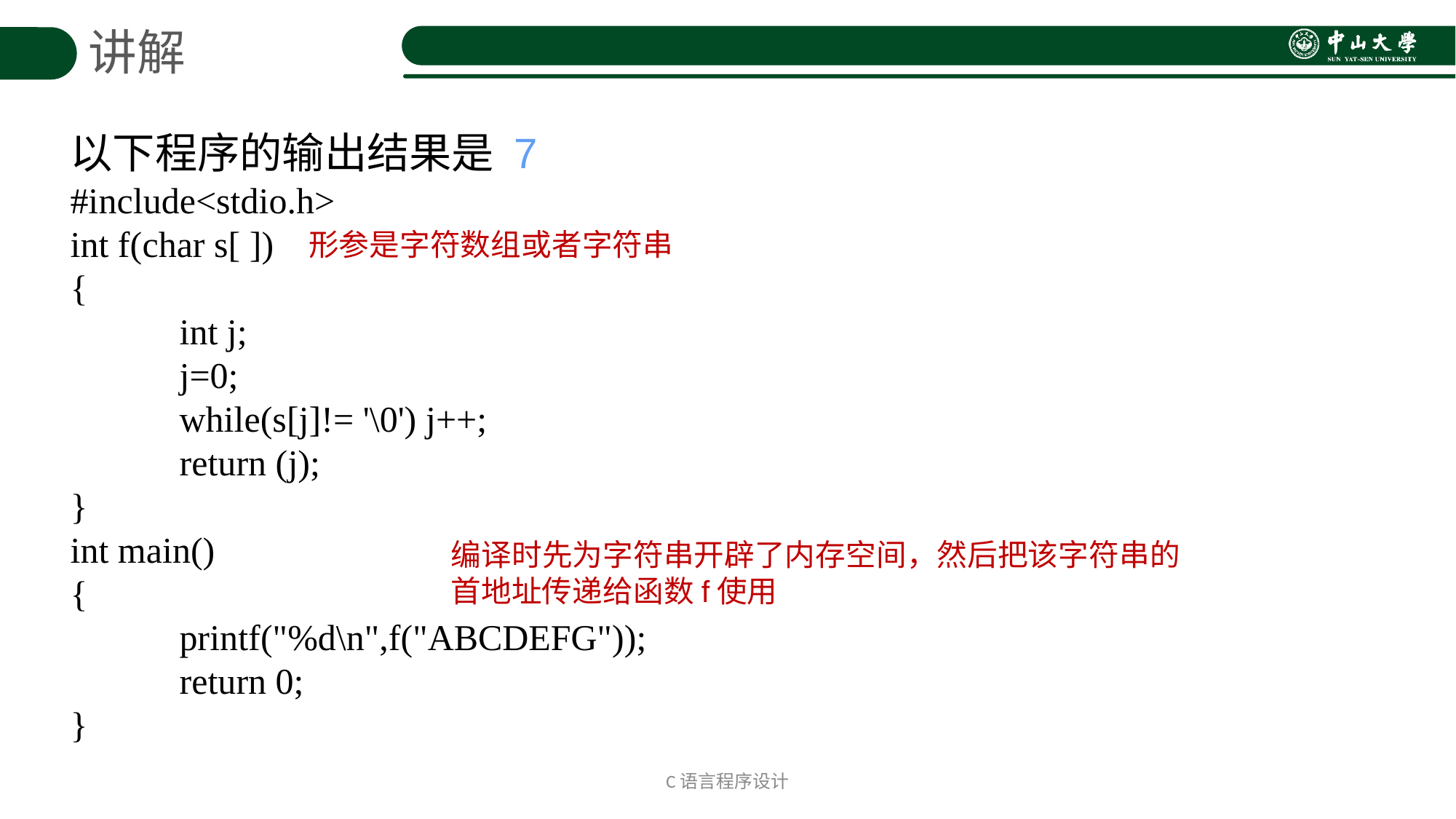

讲解
形参是字符数组或者字符串
以下程序的输出结果是 7
#include<stdio.h>
int f(char s[ ])
{
	int j;
	j=0;
	while(s[j]!= '\0') j++;
	return (j);
}
int main()
{
 	printf("%d\n",f("ABCDEFG"));
	return 0;
}

编译时先为字符串开辟了内存空间，然后把该字符串的首地址传递给函数f使用

C语言程序设计
28